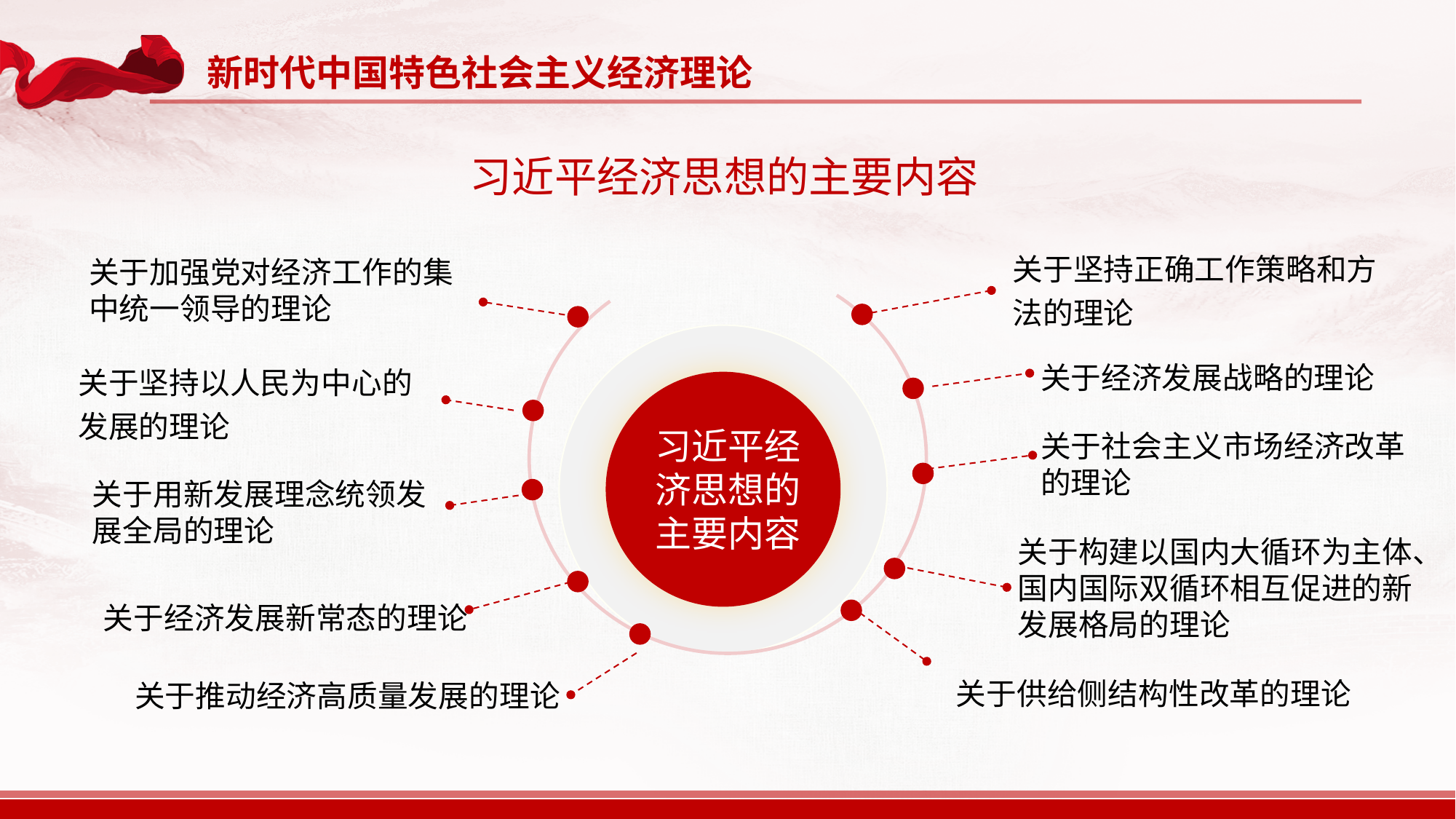

新时代中国特色社会主义经济理论
习近平经济思想的主要内容
关于坚持正确工作策略和方法的理论
关于加强党对经济工作的集中统一领导的理论

关于经济发展战略的理论
关于坚持以人民为中心的发展的理论

习近平经济思想的主要内容
关于社会主义市场经济改革的理论

关于用新发展理念统领发展全局的理论

关于构建以国内大循环为主体、国内国际双循环相互促进的新发展格局的理论

关于经济发展新常态的理论

关于供给侧结构性改革的理论
关于推动经济高质量发展的理论